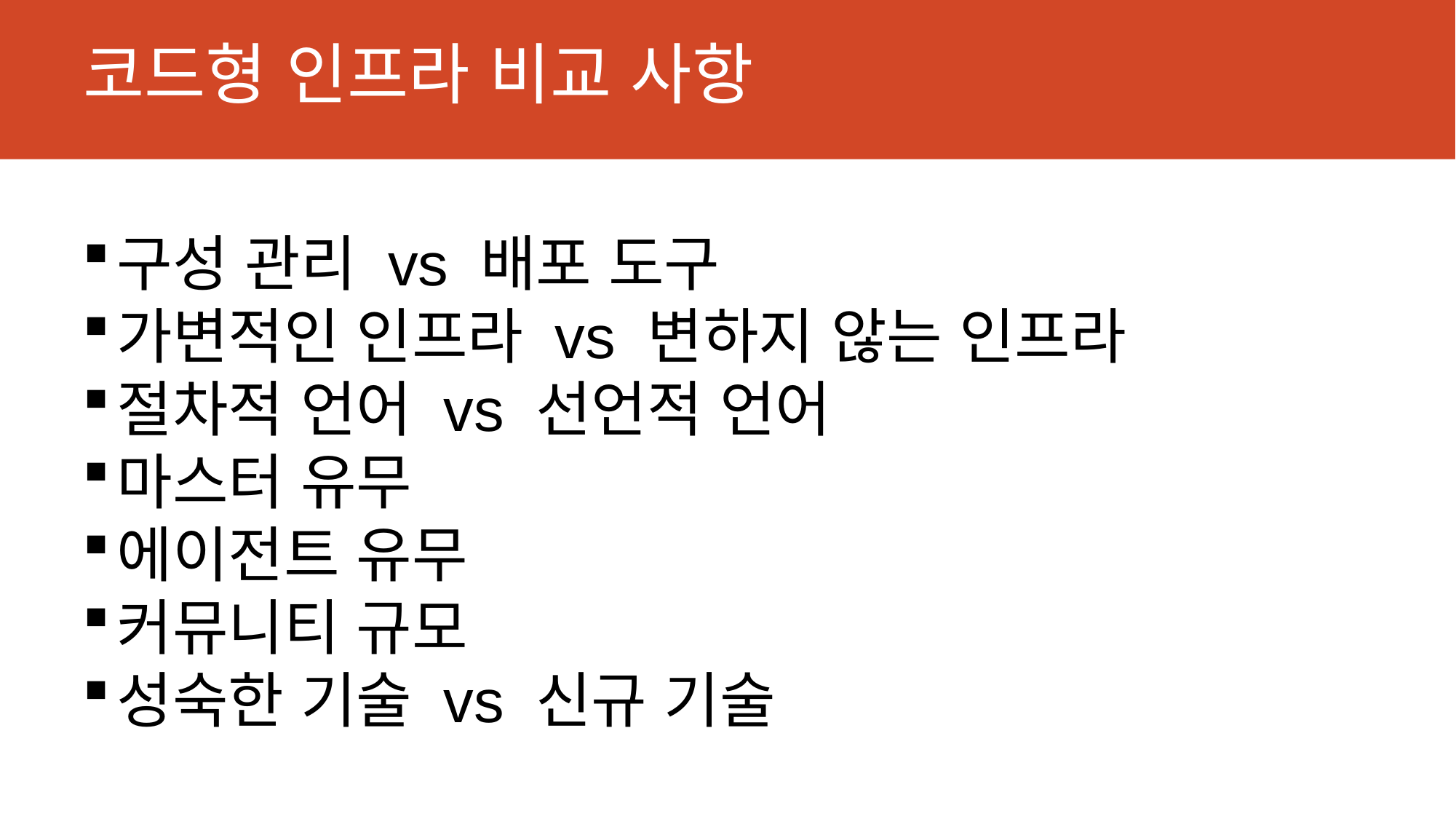

# 코드형 인프라 비교 사항
구성 관리 vs 배포 도구
가변적인 인프라 vs 변하지 않는 인프라
절차적 언어 vs 선언적 언어
마스터 유무
에이전트 유무
커뮤니티 규모
성숙한 기술 vs 신규 기술